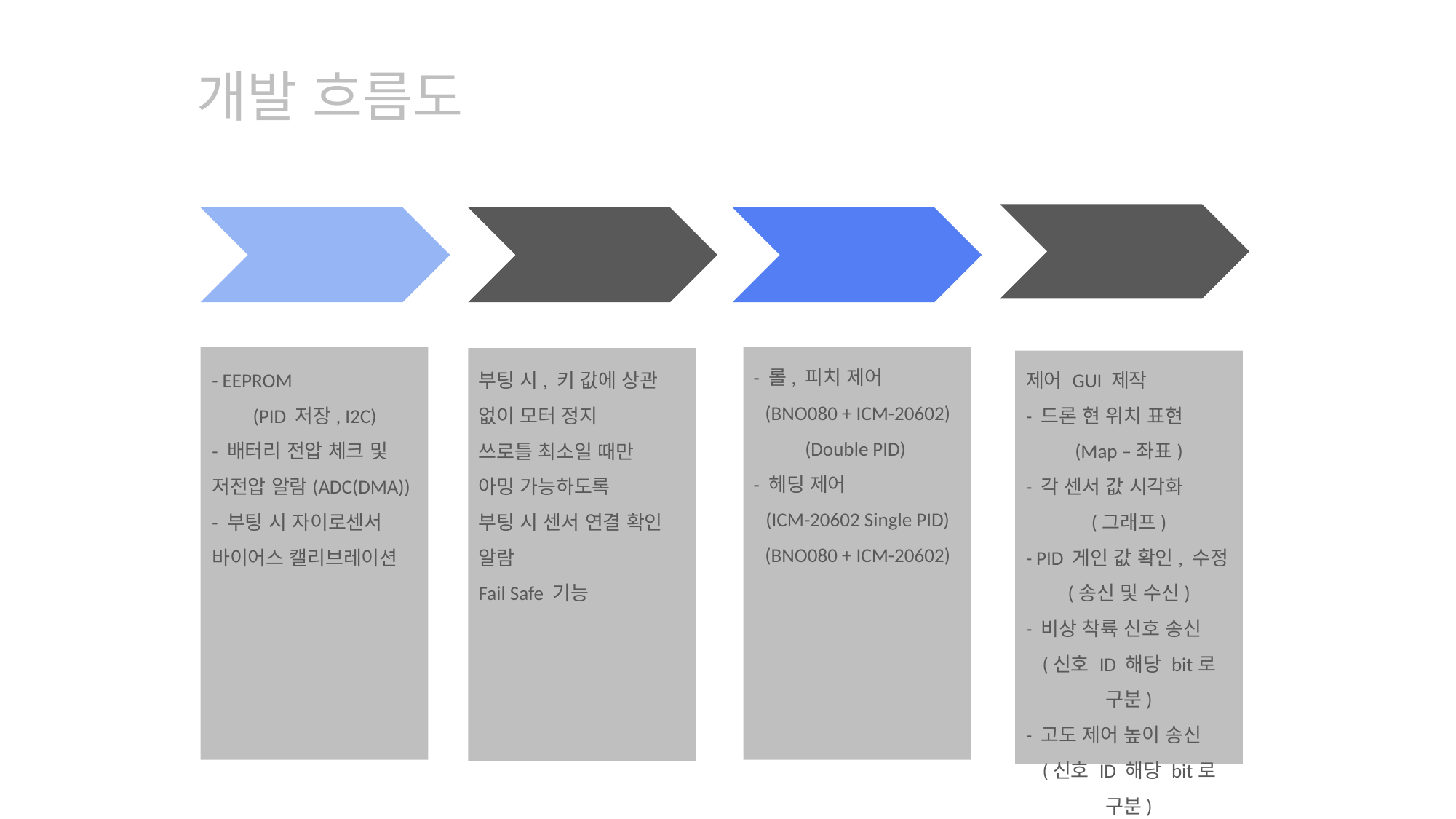

개발 흐름도

시각화
데이터 교환
부가기능
비행 제어
안전 기능

- 롤, 피치 제어
(BNO080 + ICM-20602)
(Double PID)
- 헤딩 제어
(ICM-20602 Single PID)
(BNO080 + ICM-20602)
- EEPROM
(PID 저장, I2C)
- 배터리 전압 체크 및    저전압 알람(ADC(DMA))
- 부팅 시 자이로센서
바이어스 캘리브레이션
부팅 시, 키 값에 상관
없이 모터 정지
쓰로틀 최소일 때만
아밍 가능하도록
부팅 시 센서 연결 확인 알람
Fail Safe 기능
제어 GUI 제작
- 드론 현 위치 표현
(Map –좌표)
- 각 센서 값 시각화
(그래프)
- PID 게인 값 확인, 수정
(송신 및 수신)
- 비상 착륙 신호 송신
(신호 ID 해당 bit로 구분)
- 고도 제어 높이 송신
(신호 ID 해당 bit로 구분)

Lorem ipsum dolor
sit amet consectetu
er adi piscing elit
sed diam nonumm
y nibh.

euismod tincidunt ut laoreet dolore magna aliqu am erat volutpat.
Lorem ipsum dolor
sit amet consectetu
er adi piscing elit
sed diam nonumm
y nibh.

euismod tincidunt ut laoreet dolore magna aliqu am erat volutpat.